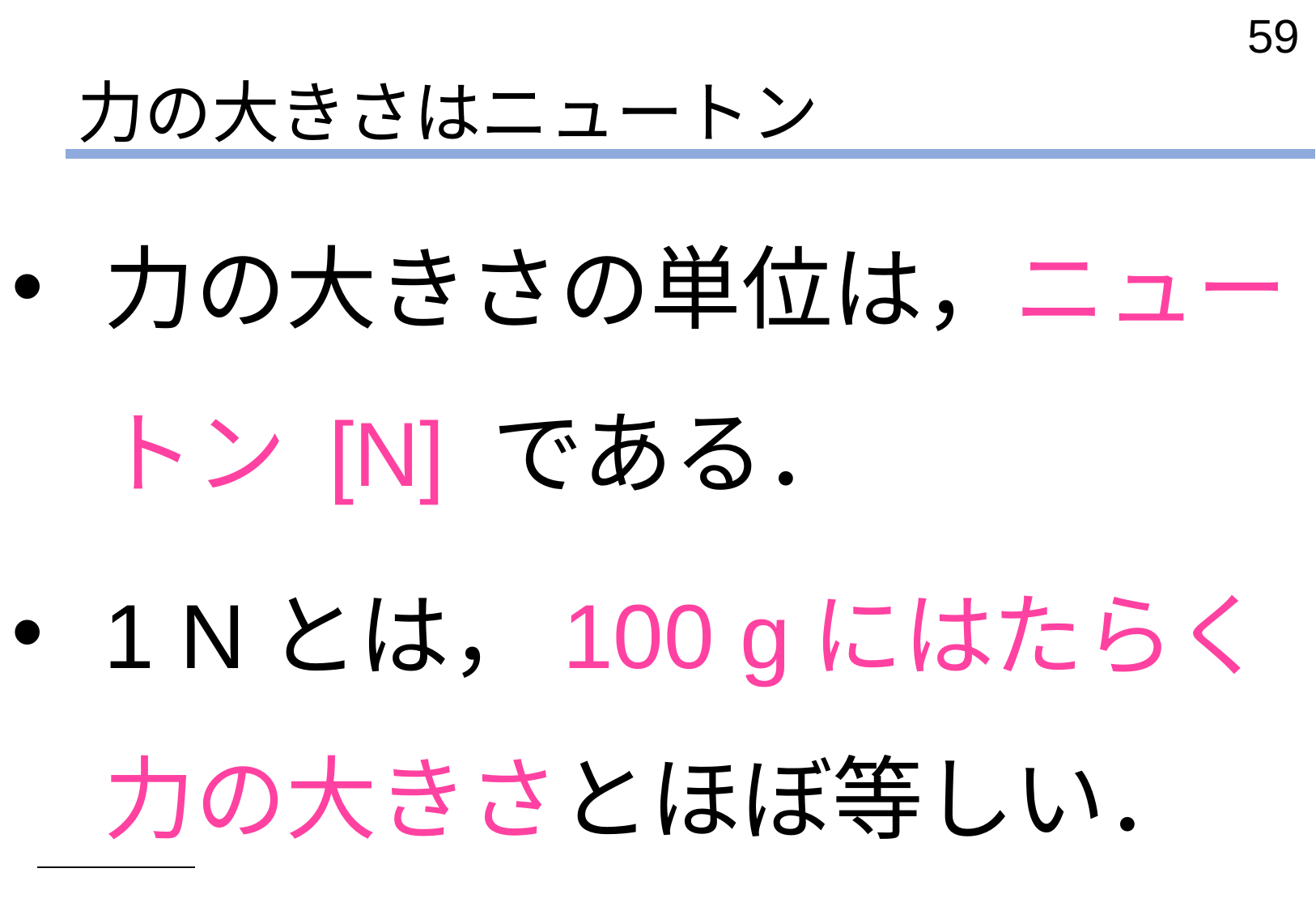

59
# 力の大きさはニュートン
力の大きさの単位は，ニュートン [N] である．
1 Nとは，100 gにはたらく力の大きさとほぼ等しい．